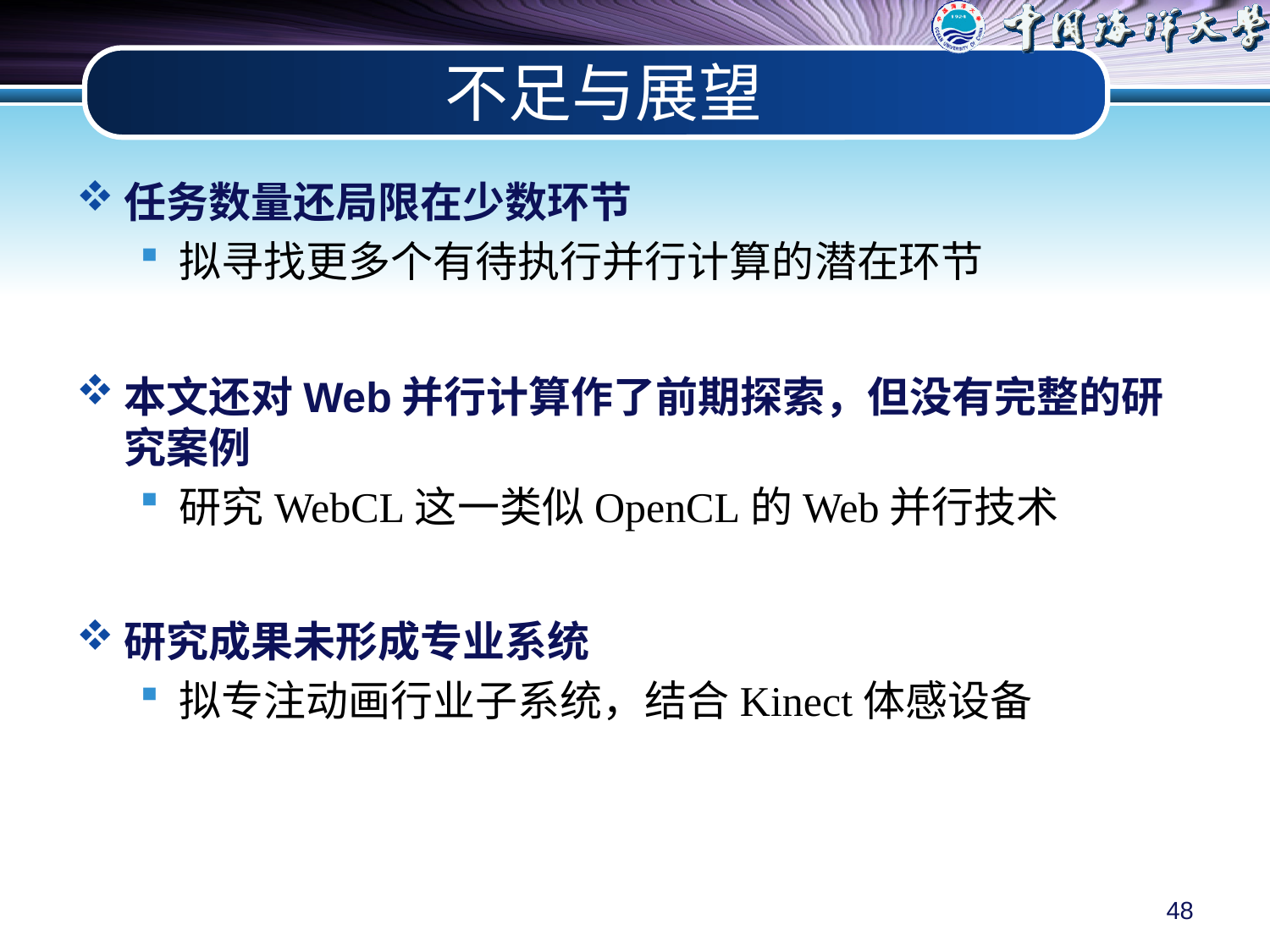

# 不足与展望
任务数量还局限在少数环节
拟寻找更多个有待执行并行计算的潜在环节

本文还对Web并行计算作了前期探索，但没有完整的研究案例
研究WebCL这一类似OpenCL的Web并行技术

研究成果未形成专业系统
拟专注动画行业子系统，结合Kinect体感设备
48